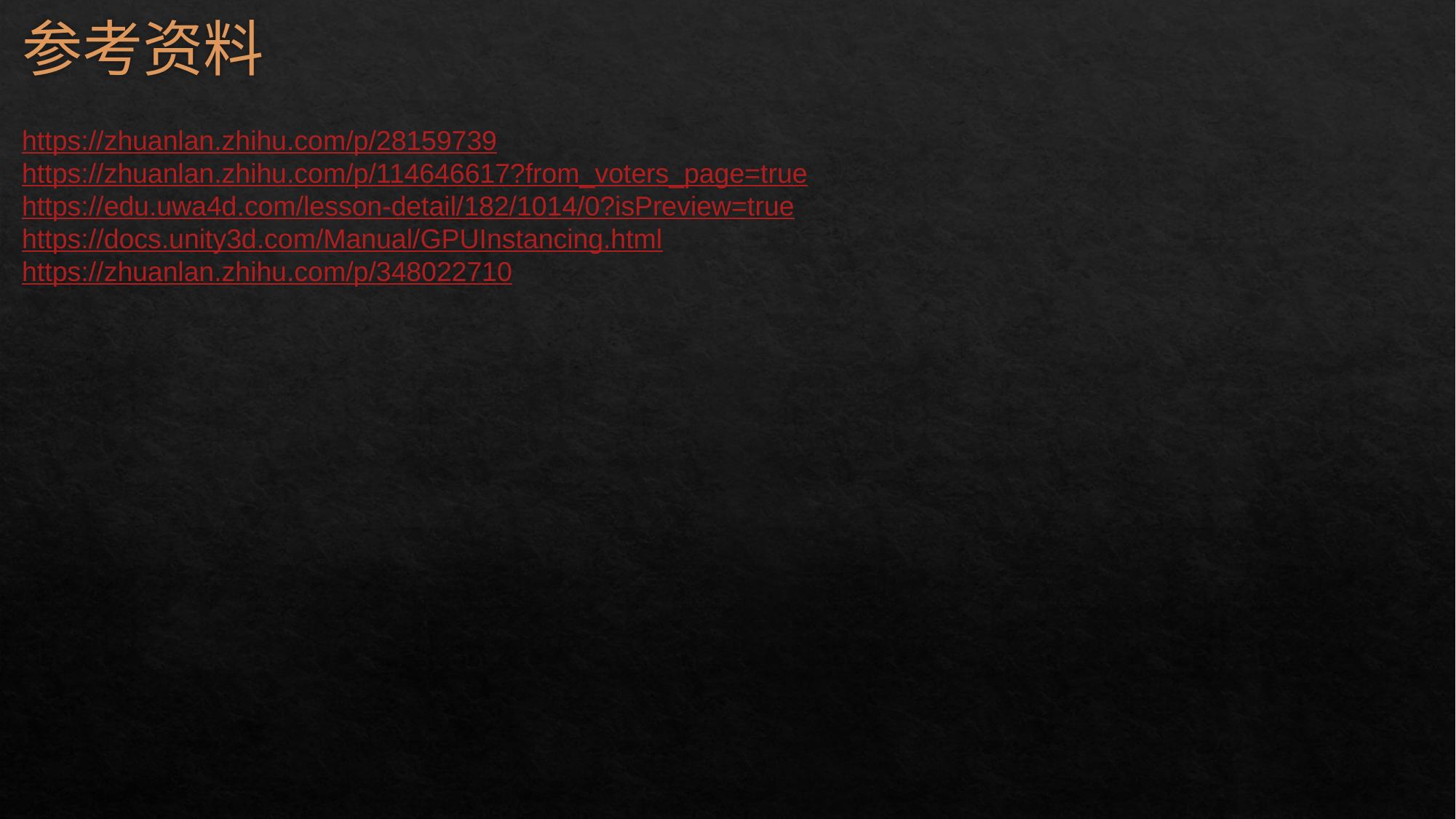

# 参考资料
https://zhuanlan.zhihu.com/p/28159739
https://zhuanlan.zhihu.com/p/114646617?from_voters_page=true
https://edu.uwa4d.com/lesson-detail/182/1014/0?isPreview=true
https://docs.unity3d.com/Manual/GPUInstancing.html
https://zhuanlan.zhihu.com/p/348022710